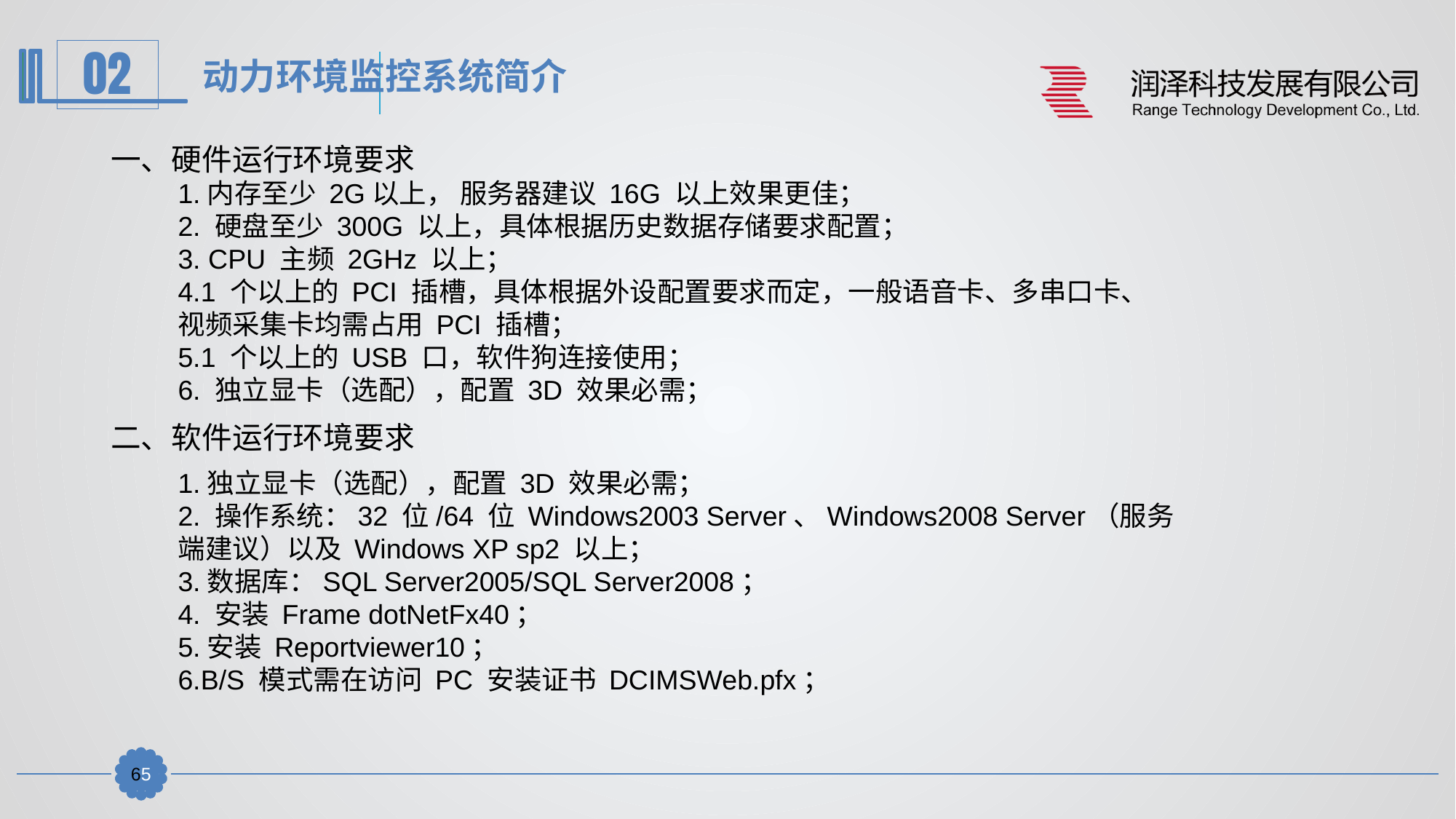

动力环境监控系统简介
一、硬件运行环境要求
1.内存至少 2G以上， 服务器建议 16G 以上效果更佳；
2. 硬盘至少 300G 以上，具体根据历史数据存储要求配置；
3. CPU 主频 2GHz 以上；
4.1 个以上的 PCI 插槽，具体根据外设配置要求而定，一般语音卡、多串口卡、视频采集卡均需占用 PCI 插槽；
5.1 个以上的 USB 口，软件狗连接使用；
6. 独立显卡（选配），配置 3D 效果必需；
二、软件运行环境要求
1.独立显卡（选配），配置 3D 效果必需；
2. 操作系统：32 位/64 位 Windows2003 Server、Windows2008 Server（服务端建议）以及 Windows XP sp2 以上；
3.数据库：SQL Server2005/SQL Server2008；
4. 安装 Frame dotNetFx40；
5.安装 Reportviewer10；
6.B/S 模式需在访问 PC 安装证书 DCIMSWeb.pfx；
65